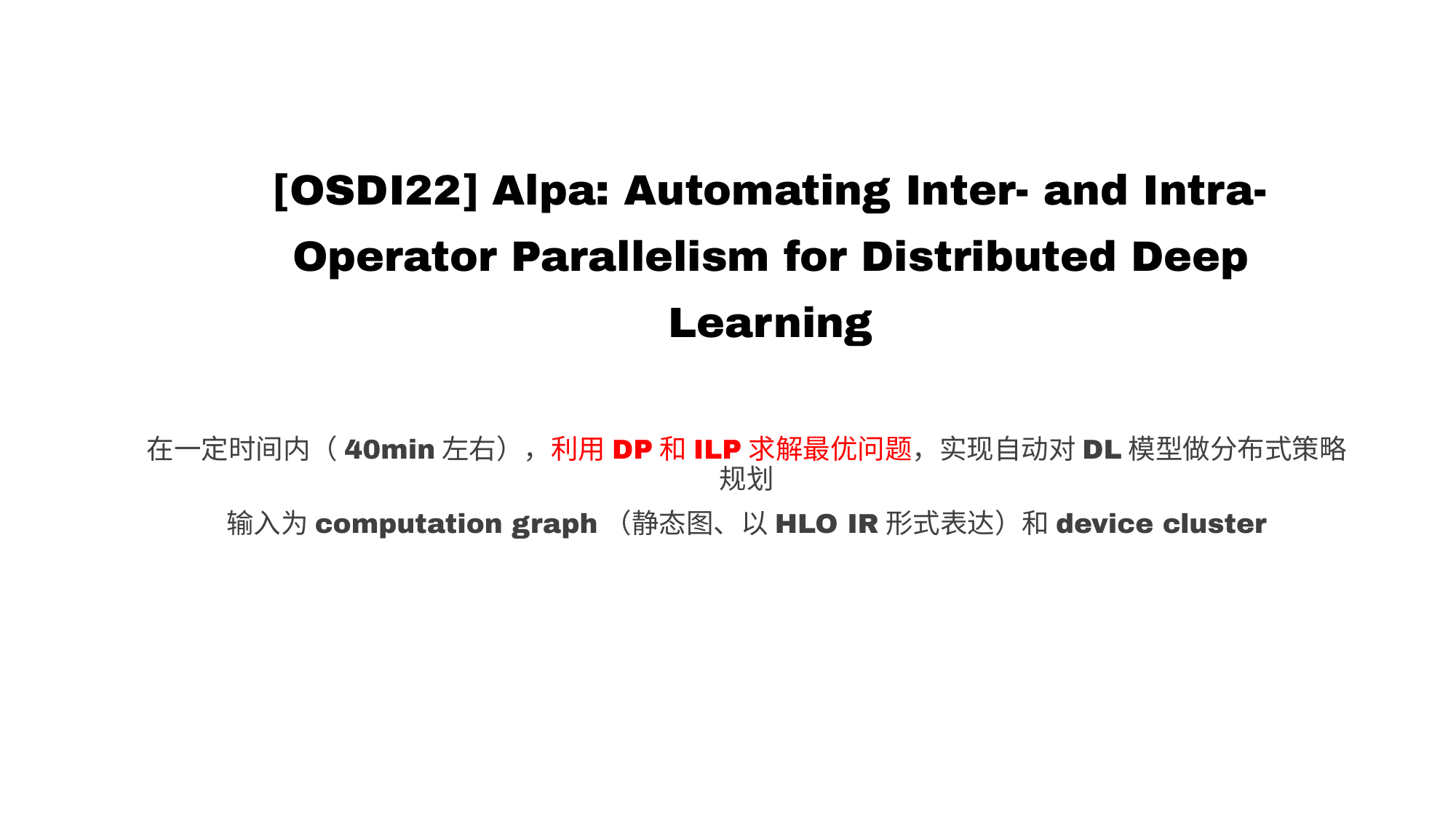

# [OSDI22] Alpa: Automating Inter- and Intra-Operator Parallelism for Distributed Deep Learning
在一定时间内（40min左右），利用DP和ILP求解最优问题，实现自动对DL模型做分布式策略规划
输入为computation graph（静态图、以HLO IR形式表达）和device cluster